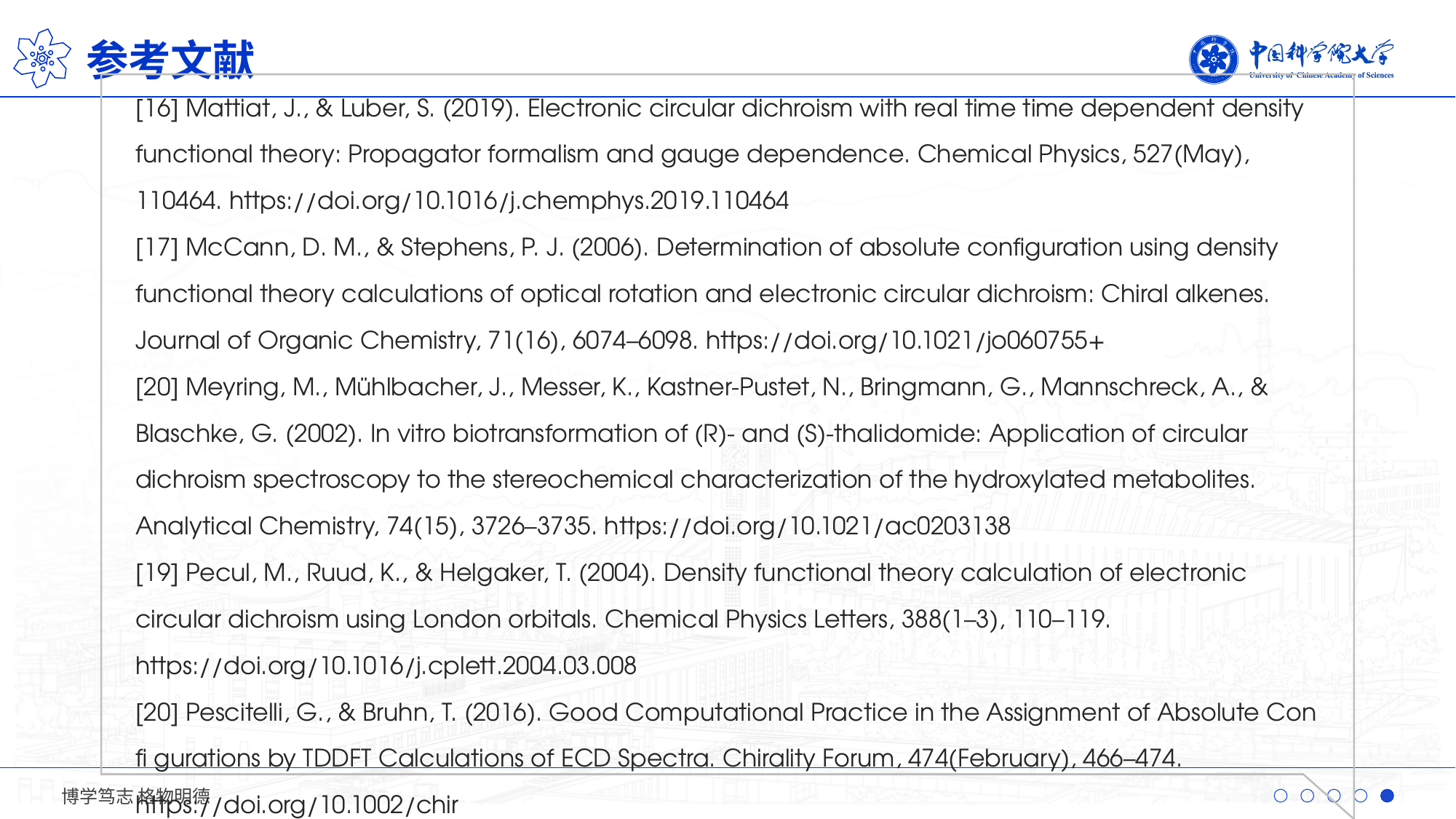

参考文献
[16] Mattiat, J., & Luber, S. (2019). Electronic circular dichroism with real time time dependent density functional theory: Propagator formalism and gauge dependence. Chemical Physics, 527(May), 110464. https://doi.org/10.1016/j.chemphys.2019.110464
[17] McCann, D. M., & Stephens, P. J. (2006). Determination of absolute configuration using density functional theory calculations of optical rotation and electronic circular dichroism: Chiral alkenes. Journal of Organic Chemistry, 71(16), 6074–6098. https://doi.org/10.1021/jo060755+
[20] Meyring, M., Mühlbacher, J., Messer, K., Kastner-Pustet, N., Bringmann, G., Mannschreck, A., & Blaschke, G. (2002). In vitro biotransformation of (R)- and (S)-thalidomide: Application of circular dichroism spectroscopy to the stereochemical characterization of the hydroxylated metabolites. Analytical Chemistry, 74(15), 3726–3735. https://doi.org/10.1021/ac0203138
[19] Pecul, M., Ruud, K., & Helgaker, T. (2004). Density functional theory calculation of electronic circular dichroism using London orbitals. Chemical Physics Letters, 388(1–3), 110–119. https://doi.org/10.1016/j.cplett.2004.03.008
[20] Pescitelli, G., & Bruhn, T. (2016). Good Computational Practice in the Assignment of Absolute Con fi gurations by TDDFT Calculations of ECD Spectra. Chirality Forum, 474(February), 466–474. https://doi.org/10.1002/chir